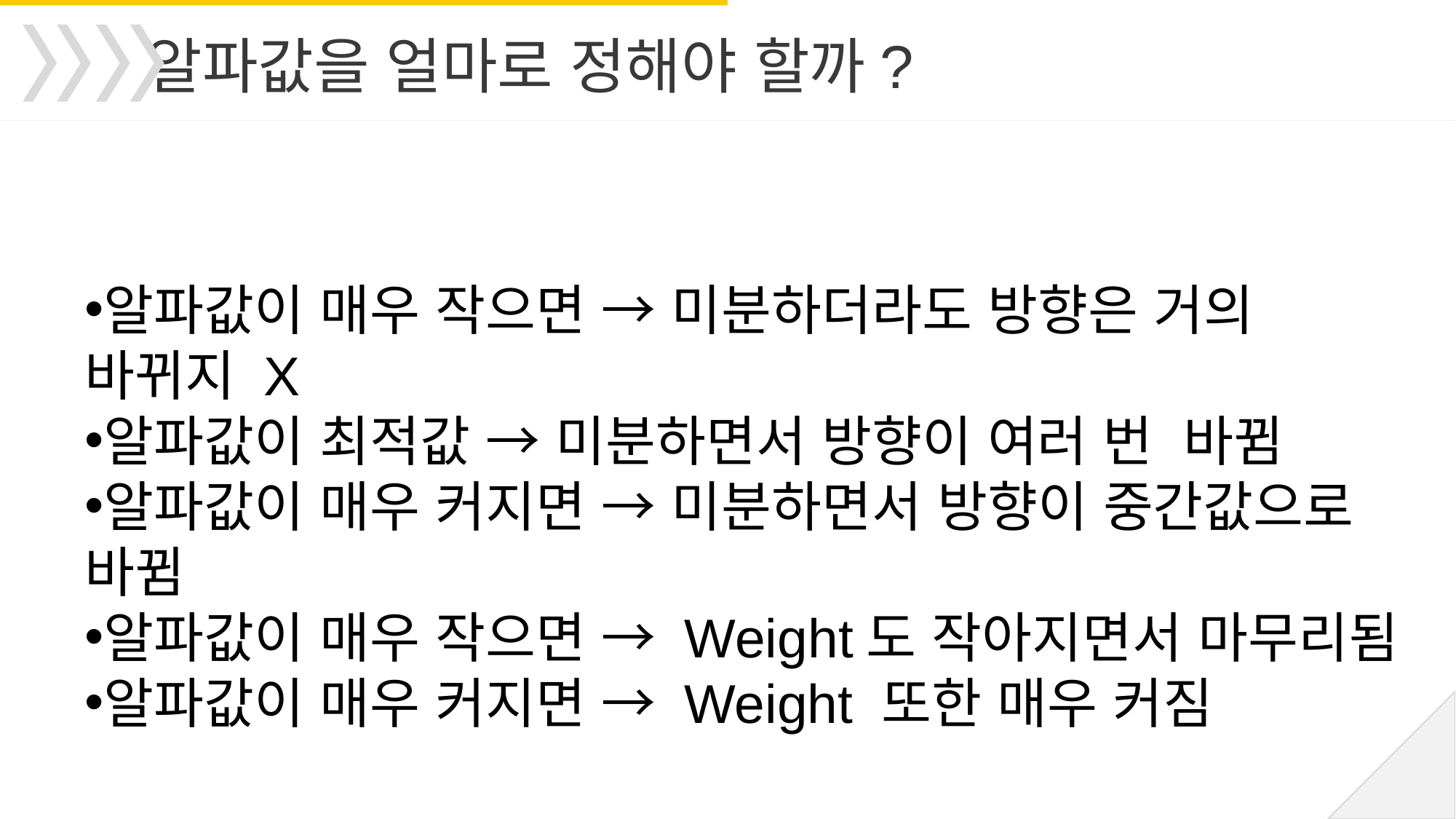

알파값을 얼마로 정해야 할까?

알파값이 매우 작으면 → 미분하더라도 방향은 거의 바뀌지 X
알파값이 최적값 → 미분하면서 방향이 여러 번  바뀜
알파값이 매우 커지면 → 미분하면서 방향이 중간값으로 바뀜
알파값이 매우 작으면 → Weight도 작아지면서 마무리됨
알파값이 매우 커지면 → Weight 또한 매우 커짐